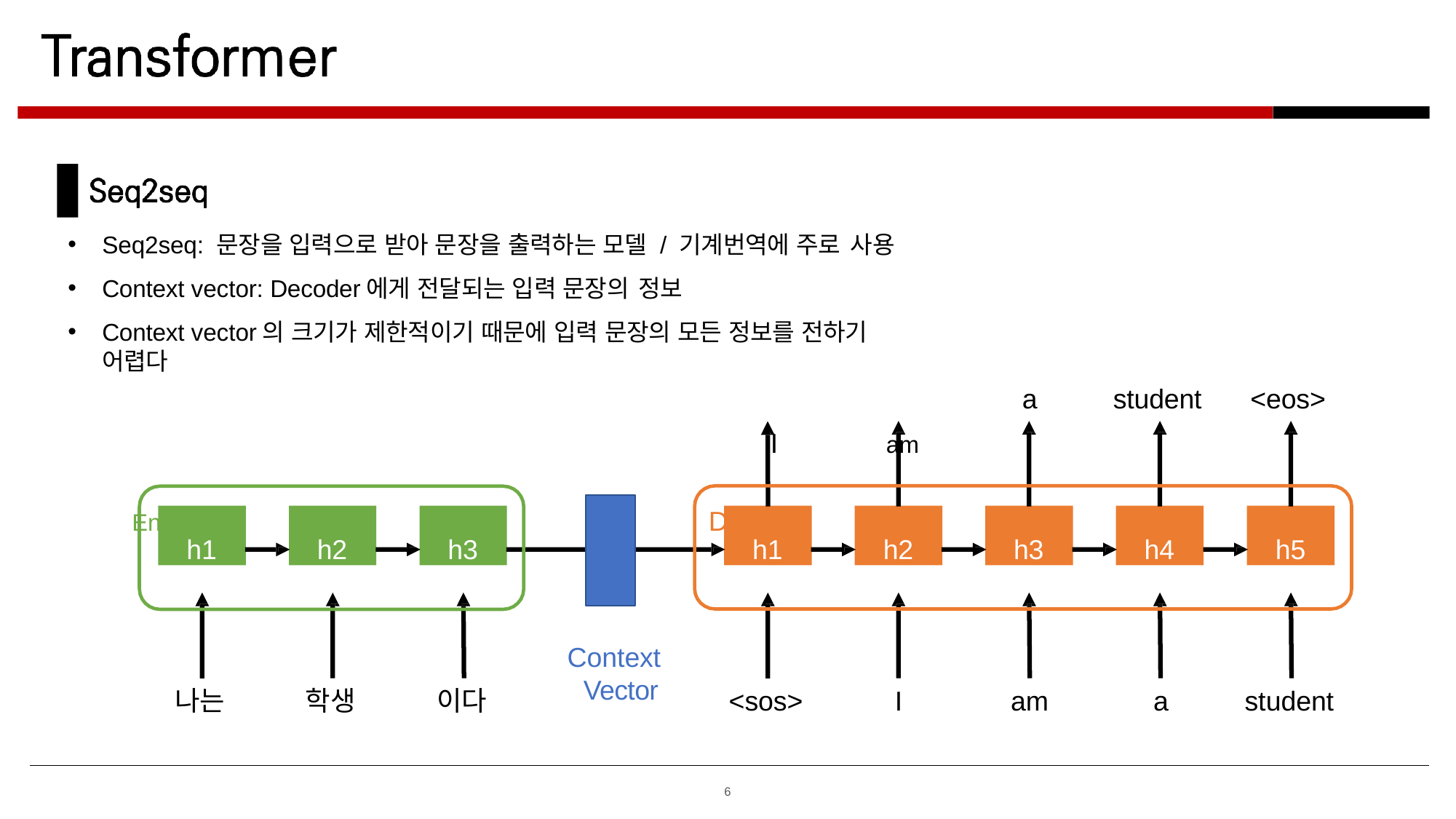

Seq2seq: 문장을 입력으로 받아 문장을 출력하는 모델 / 기계번역에 주로 사용
Context vector: Decoder에게 전달되는 입력 문장의 정보
Context vector의 크기가 제한적이기 때문에 입력 문장의 모든 정보를 전하기 어렵다

I	am
Encoder	Decoder
a
student
<eos>

h1
h2
h3
h1
h2
h3
h4
h5

Context  Vector
학생
이다
I
am
a
student
나는
<sos>

6